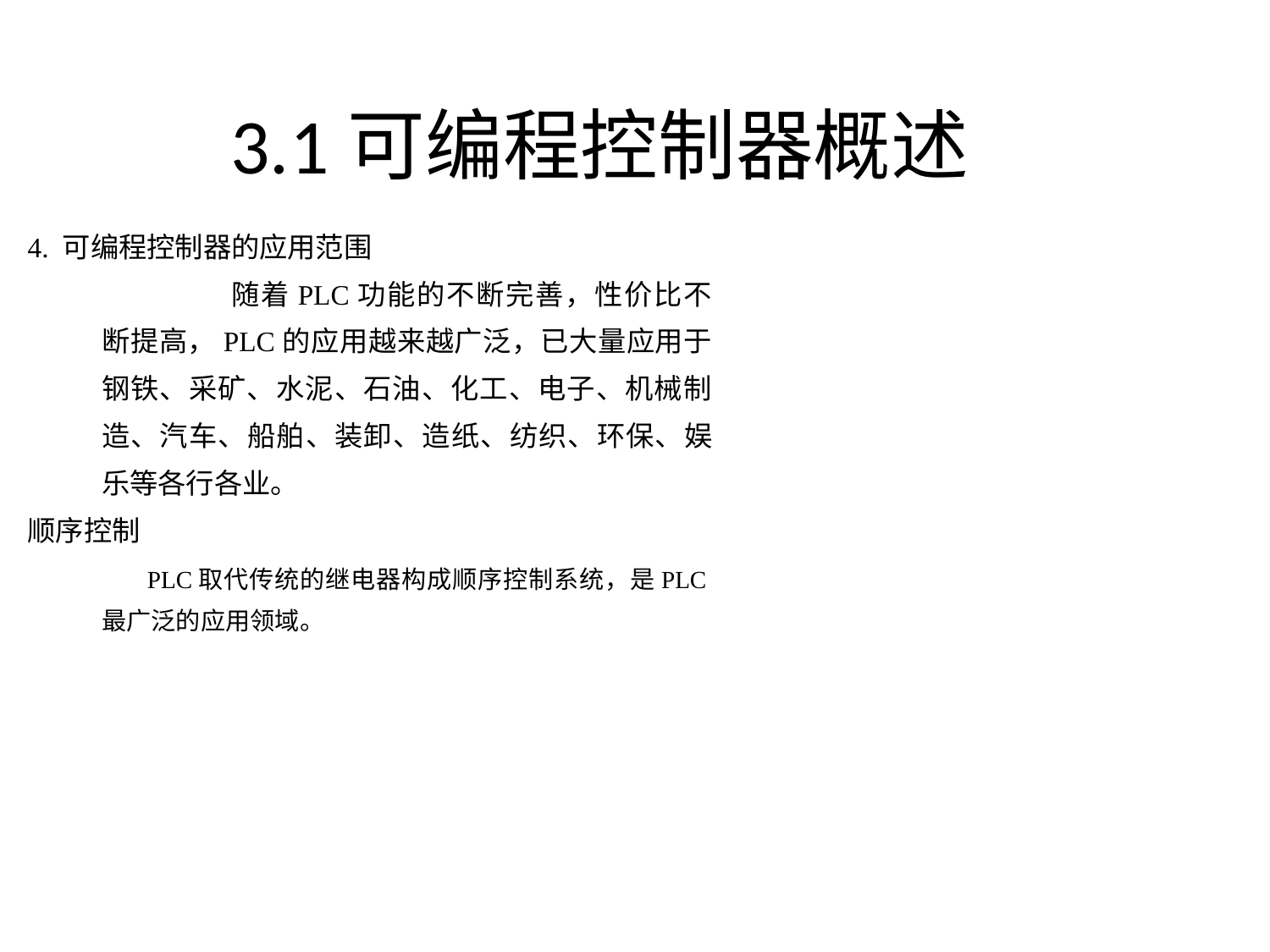

# 3.1可编程控制器概述
4. 可编程控制器的应用范围
		随着PLC功能的不断完善，性价比不断提高，PLC的应用越来越广泛，已大量应用于钢铁、采矿、水泥、石油、化工、电子、机械制造、汽车、船舶、装卸、造纸、纺织、环保、娱乐等各行各业。
顺序控制
	      PLC取代传统的继电器构成顺序控制系统，是PLC最广泛的应用领域。